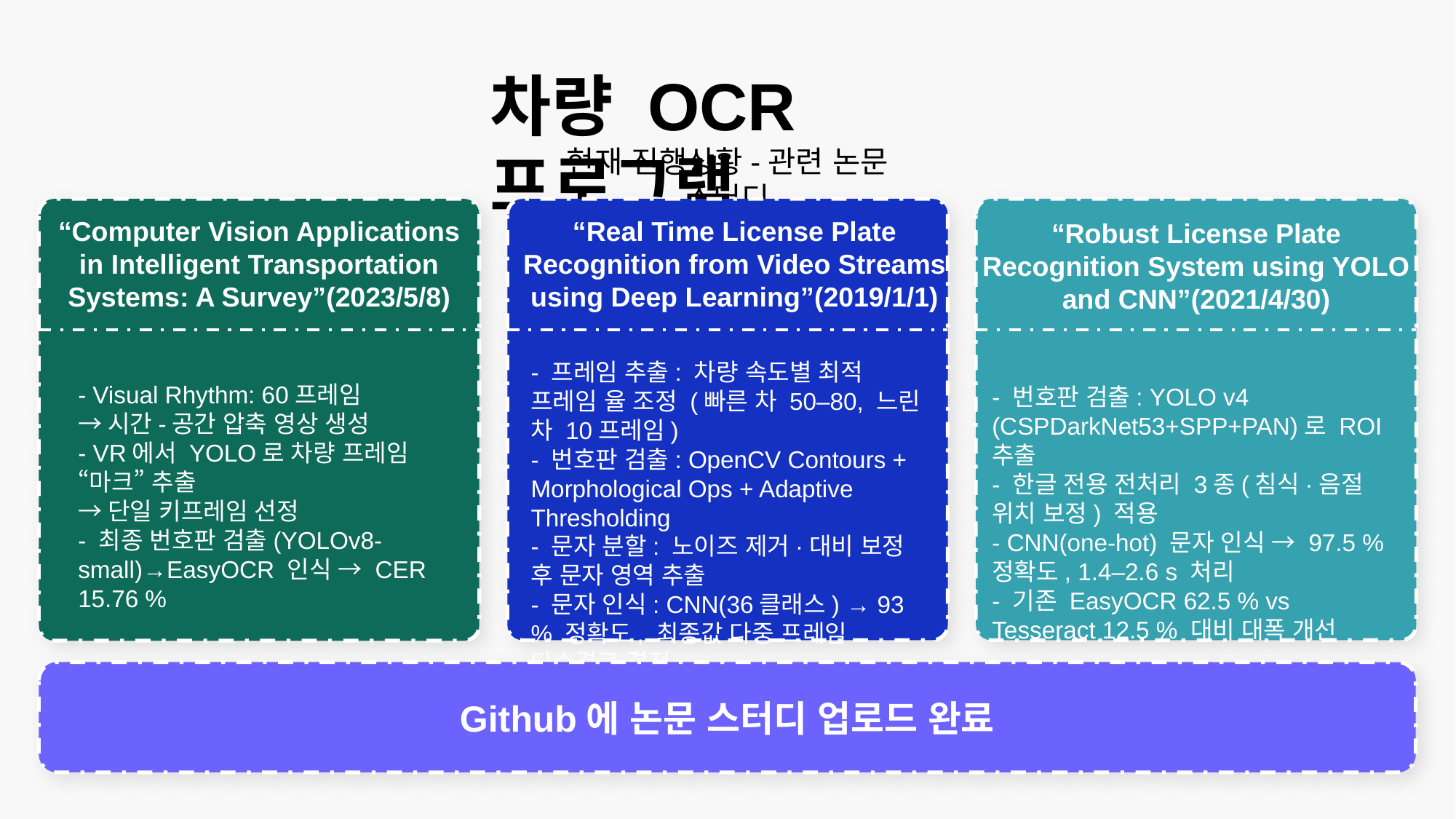

차량 OCR 프로그램
현재 진행상황-관련 논문 스터디

“Computer Vision Applications in Intelligent Transportation Systems: A Survey”(2023/5/8)
“Real Time License Plate Recognition from Video Streams using Deep Learning”(2019/1/1)
“Robust License Plate Recognition System using YOLO and CNN”(2021/4/30)
- 프레임 추출: 차량 속도별 최적 프레임 율 조정 (빠른 차 50–80, 느린 차 10프레임)
- 번호판 검출: OpenCV Contours + Morphological Ops + Adaptive Thresholding
- 문자 분할: 노이즈 제거·대비 보정 후 문자 영역 추출
- 문자 인식: CNN(36클래스) → 93 % 정확도, 최종값 다중 프레임 다수결로 결정
- Visual Rhythm: 60프레임
→시간-공간 압축 영상 생성
- VR에서 YOLO로 차량 프레임 “마크” 추출
→단일 키프레임 선정
- 최종 번호판 검출(YOLOv8-small)→EasyOCR 인식 → CER 15.76 %
- 번호판 검출: YOLO v4 (CSPDarkNet53+SPP+PAN)로 ROI 추출
- 한글 전용 전처리 3종(침식·음절 위치 보정) 적용
- CNN(one-hot) 문자 인식 → 97.5 % 정확도, 1.4–2.6 s 처리
- 기존 EasyOCR 62.5 % vs Tesseract 12.5 % 대비 대폭 개선
Github에 논문 스터디 업로드 완료